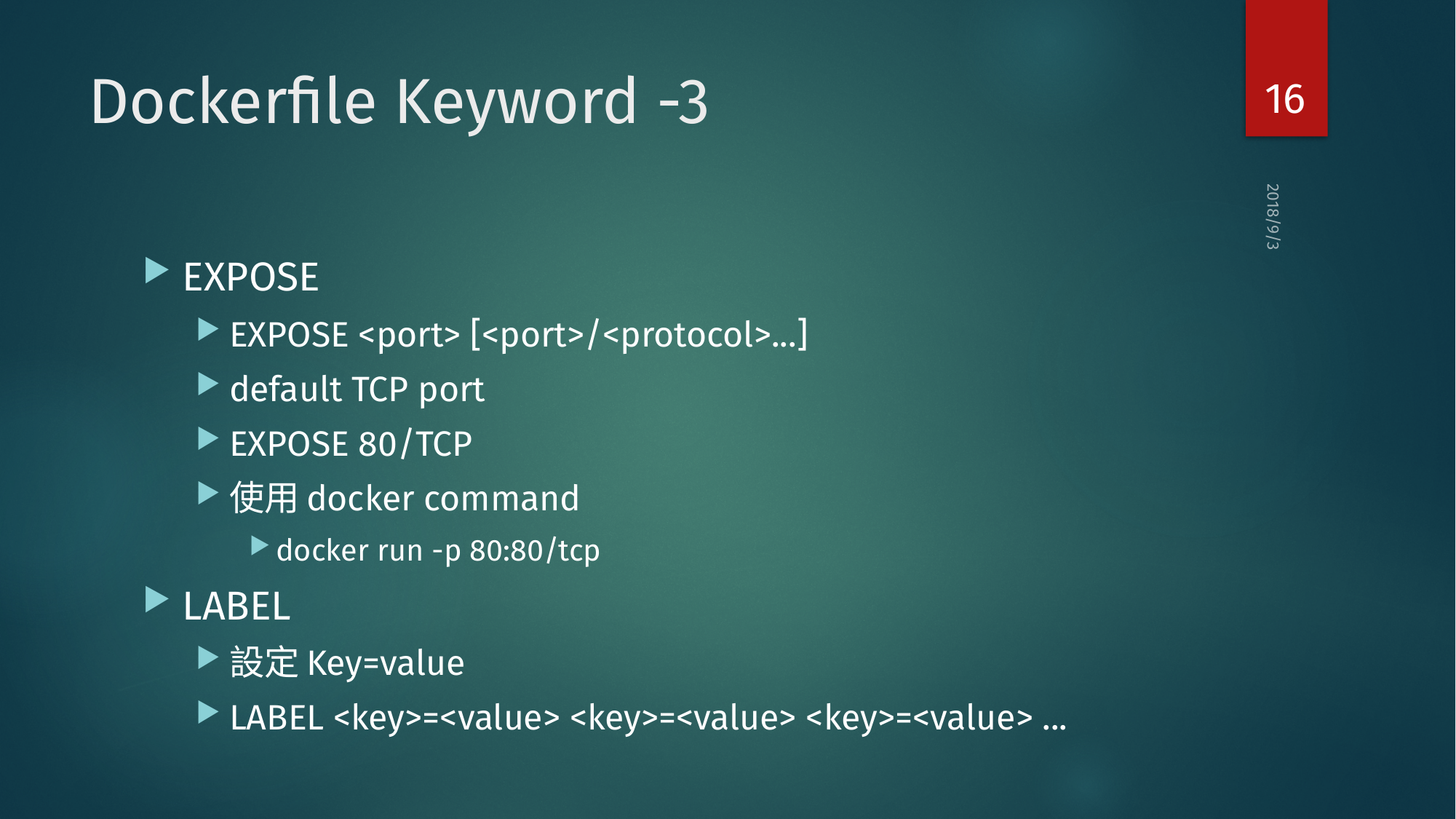

16
# Dockerfile Keyword -3
2018/9/3
EXPOSE
EXPOSE <port> [<port>/<protocol>...]
default TCP port
EXPOSE 80/TCP
使用docker command
docker run -p 80:80/tcp
LABEL
設定Key=value
LABEL <key>=<value> <key>=<value> <key>=<value> ...